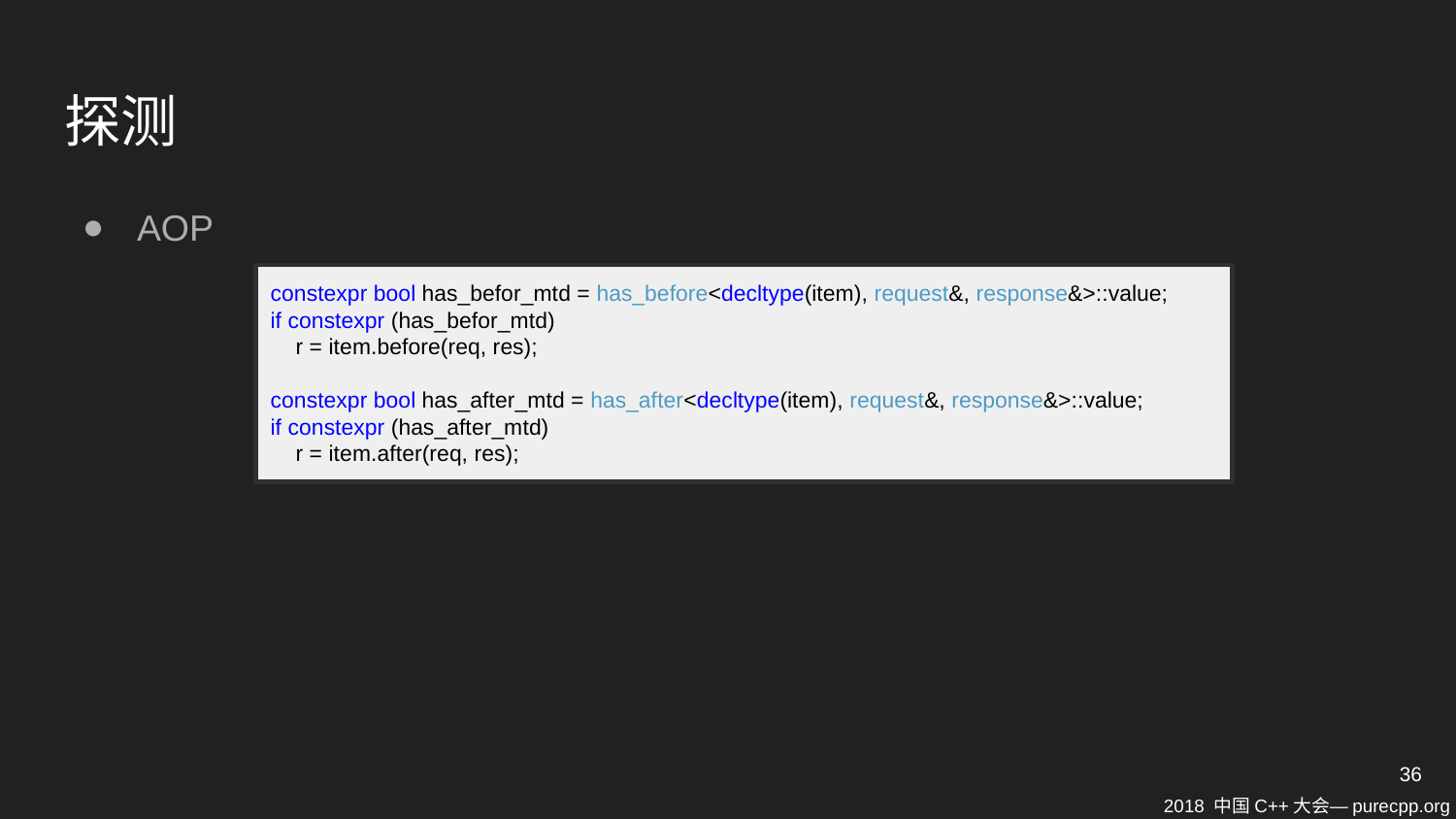

# 探测
AOP
constexpr bool has_befor_mtd = has_before<decltype(item), request&, response&>::value;
if constexpr (has_befor_mtd)
    r = item.before(req, res);

constexpr bool has_after_mtd = has_after<decltype(item), request&, response&>::value;
if constexpr (has_after_mtd)
    r = item.after(req, res);
36